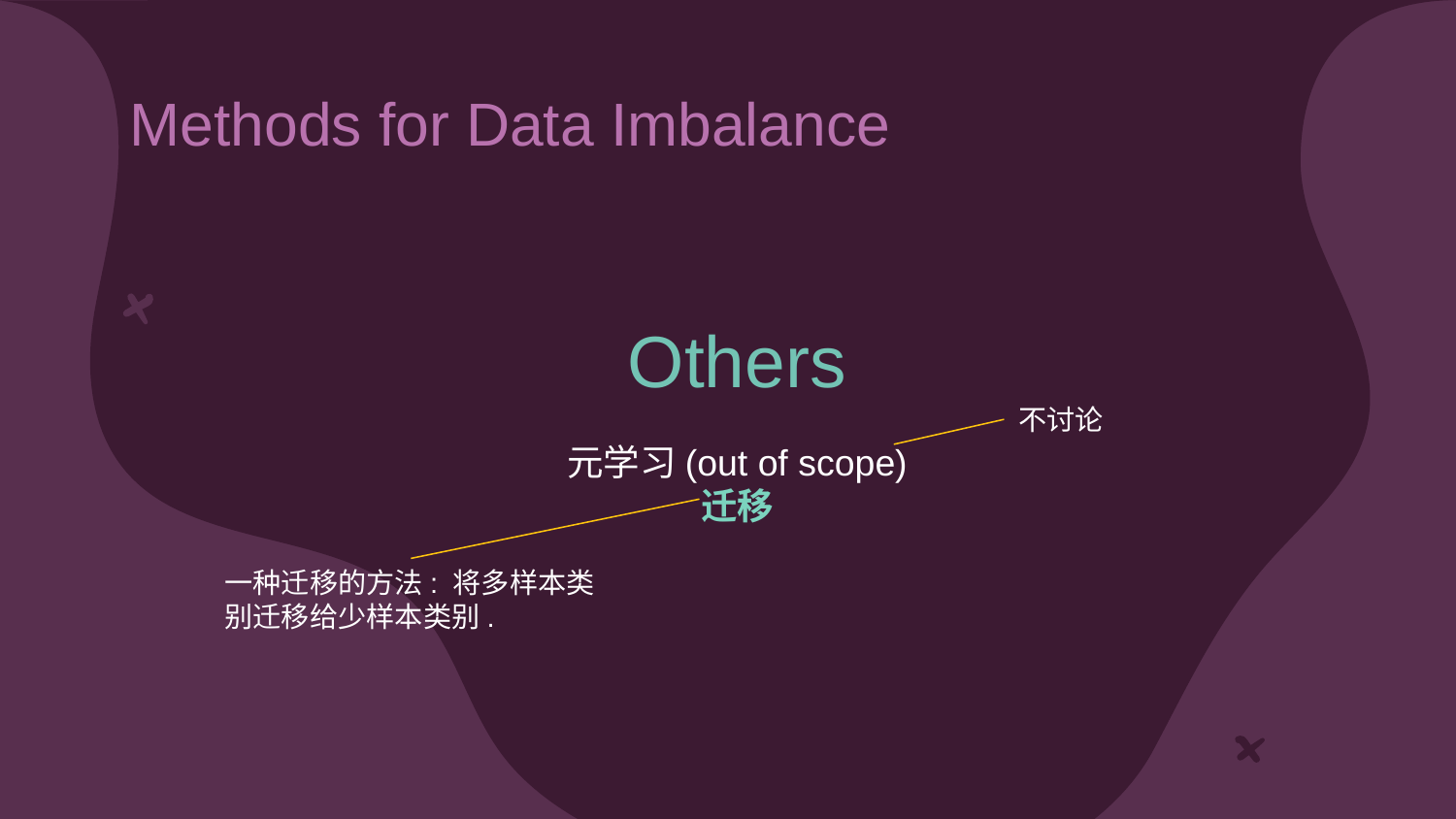

# Methods for Data Imbalance
Reweight
Resample
Others
调整各类别loss权重
调整各类别的margin
调整分类向量的norm
魔改softmax
不讨论
过采样
欠采样
元学习(out of scope)
迁移
一种迁移的方法: 将多样本类别迁移给少样本类别.